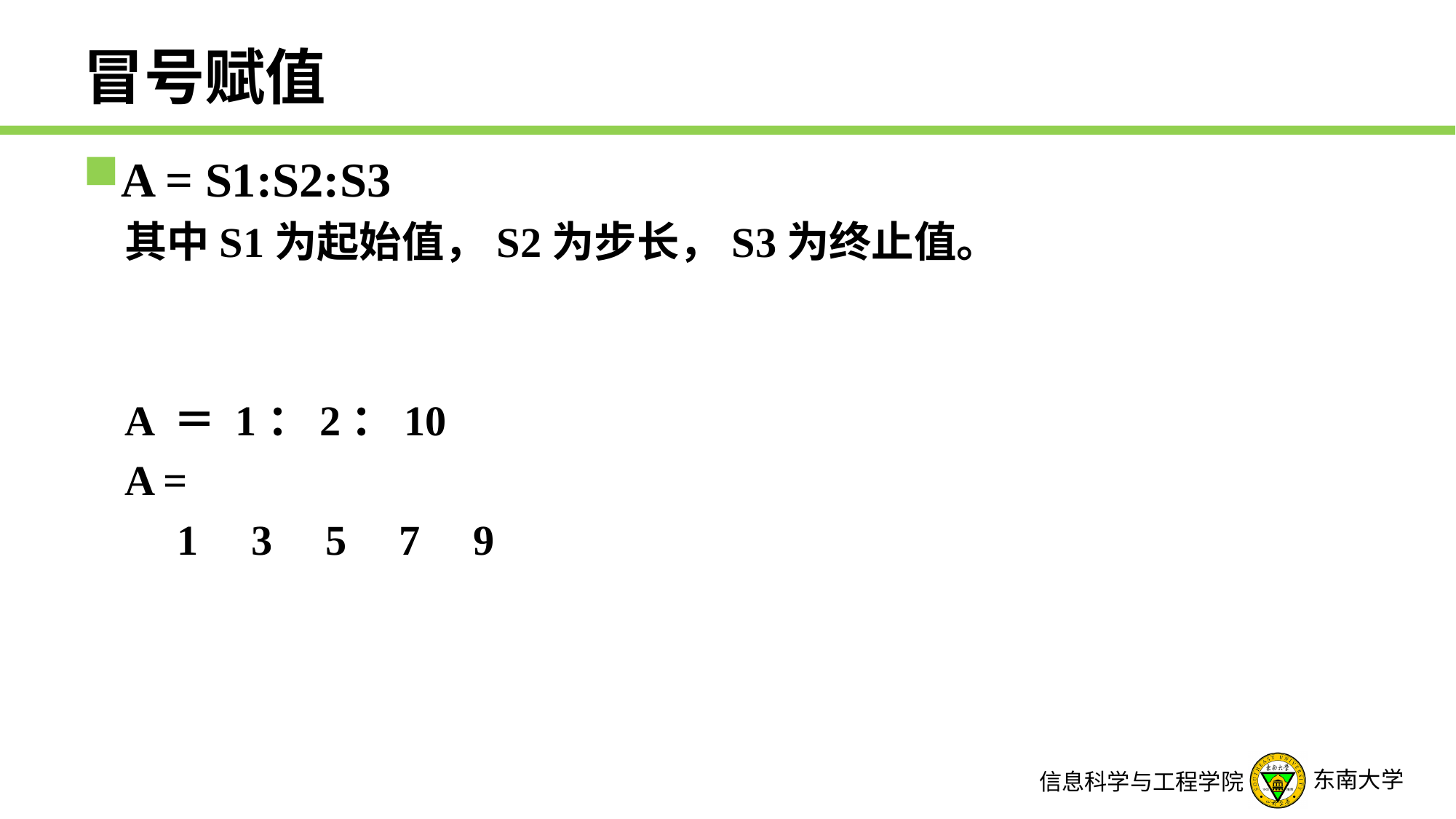

# 冒号赋值
A = S1:S2:S3
其中S1为起始值，S2为步长，S3为终止值。

A ＝ 1：2：10
A =
     1     3     5     7     9